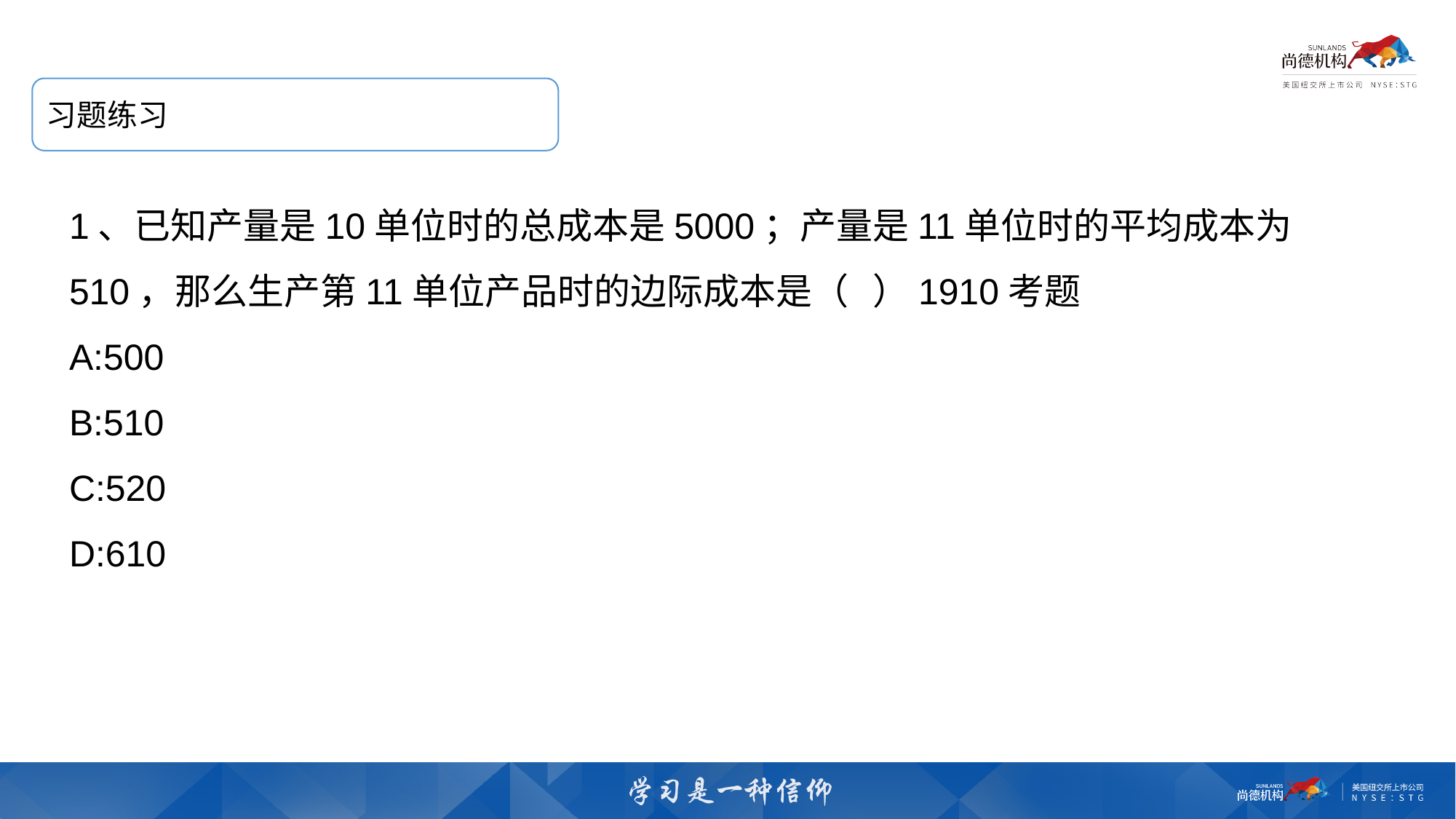

习题练习
1、已知产量是10单位时的总成本是5000；产量是11单位时的平均成本为510，那么生产第11单位产品时的边际成本是（   ）1910考题
A:500
B:510
C:520
D:610